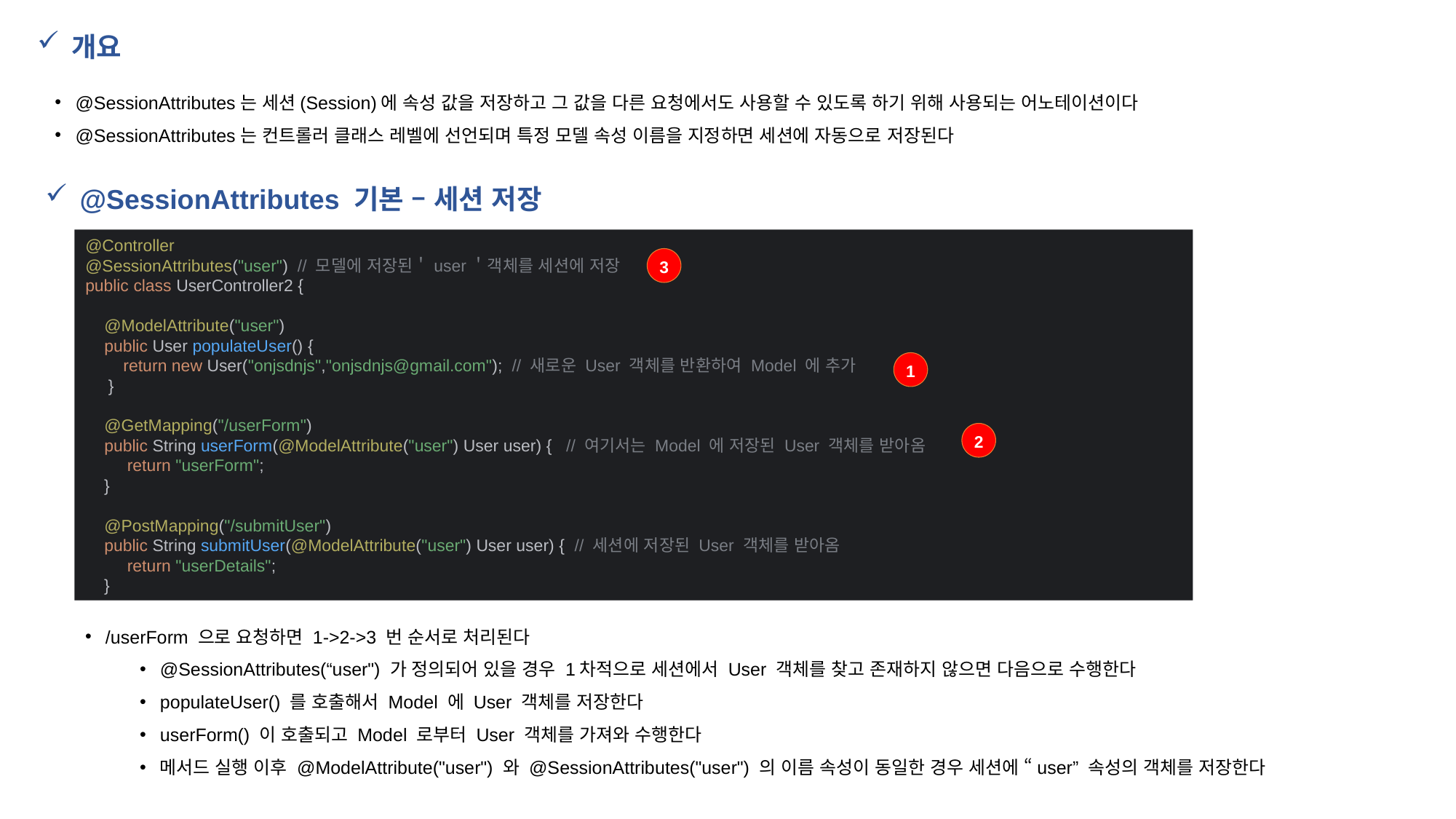

개요
@SessionAttributes는 세션(Session)에 속성 값을 저장하고 그 값을 다른 요청에서도 사용할 수 있도록 하기 위해 사용되는 어노테이션이다
@SessionAttributes는 컨트롤러 클래스 레벨에 선언되며 특정 모델 속성 이름을 지정하면 세션에 자동으로 저장된다
@SessionAttributes 기본 – 세션 저장
@Controller
@SessionAttributes("user")  // 모델에 저장된＇user＇객체를 세션에 저장
public class UserController2 {
    @ModelAttribute("user")
    public User populateUser() {
        return new User("onjsdnjs","onjsdnjs@gmail.com");  // 새로운 User 객체를 반환하여 Model 에 추가
    }
    @GetMapping("/userForm")
    public String userForm(@ModelAttribute("user") User user) {   // 여기서는 Model 에 저장된 User 객체를 받아옴
        return "userForm";
    }
    @PostMapping("/submitUser")
    public String submitUser(@ModelAttribute("user") User user) {  // 세션에 저장된 User 객체를 받아옴
        return "userDetails";
    }

3

1

2
/userForm 으로 요청하면 1->2->3 번 순서로 처리된다
@SessionAttributes(“user") 가 정의되어 있을 경우 1차적으로 세션에서 User 객체를 찾고 존재하지 않으면 다음으로 수행한다
populateUser() 를 호출해서 Model 에 User 객체를 저장한다
userForm() 이 호출되고 Model 로부터 User 객체를 가져와 수행한다
메서드 실행 이후 @ModelAttribute("user") 와 @SessionAttributes("user") 의 이름 속성이 동일한 경우 세션에 “user” 속성의 객체를 저장한다